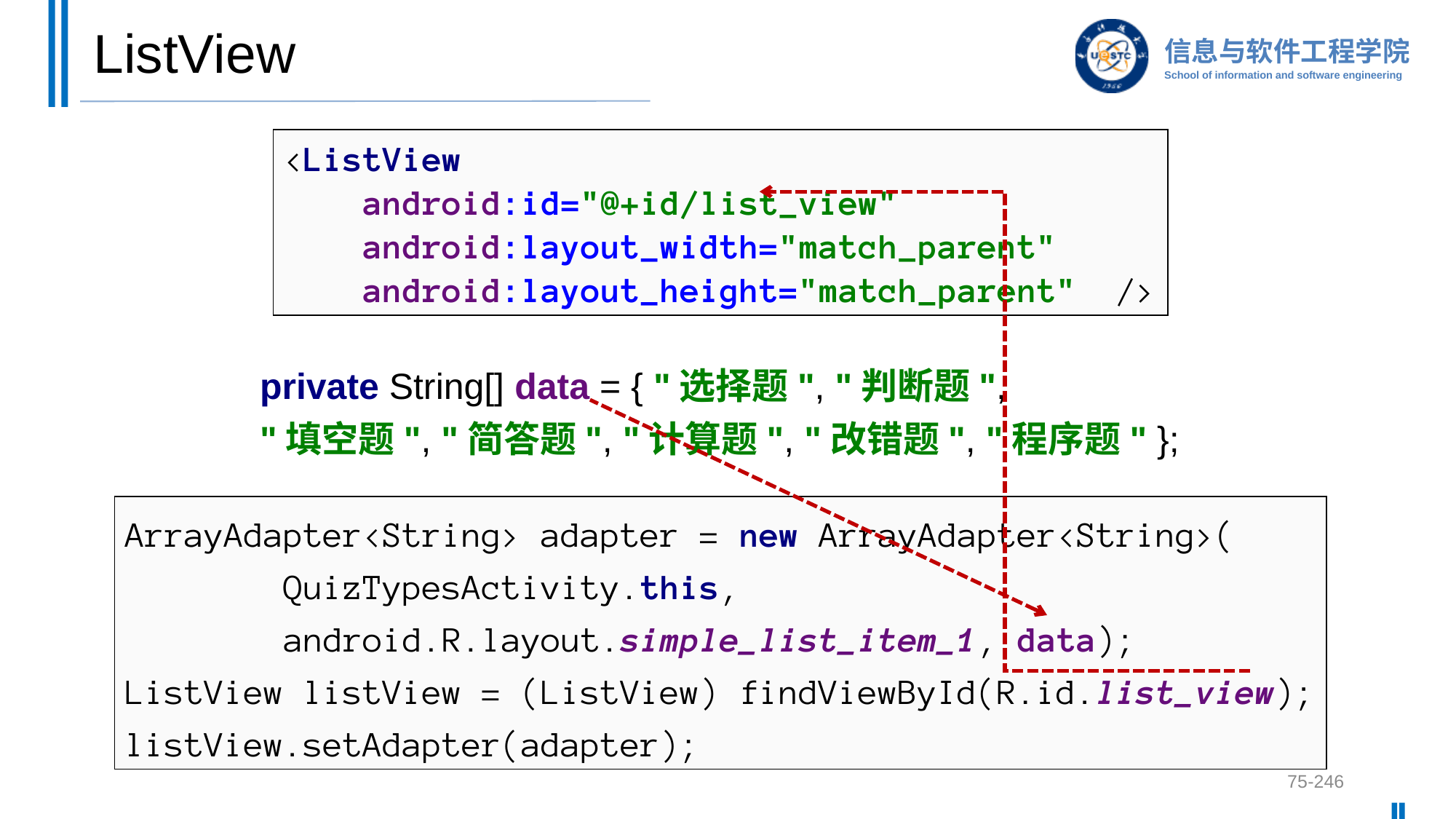

# ListView
<ListView
    android:id="@+id/list_view"
    android:layout_width="match_parent"
    android:layout_height="match_parent"  />
private String[] data = { "选择题", "判断题",
"填空题", "简答题", "计算题", "改错题", "程序题" };
ArrayAdapter<String> adapter = new ArrayAdapter<String>(
        QuizTypesActivity.this,
        android.R.layout.simple_list_item_1, data);
ListView listView = (ListView) findViewById(R.id.list_view);
listView.setAdapter(adapter);
75-246